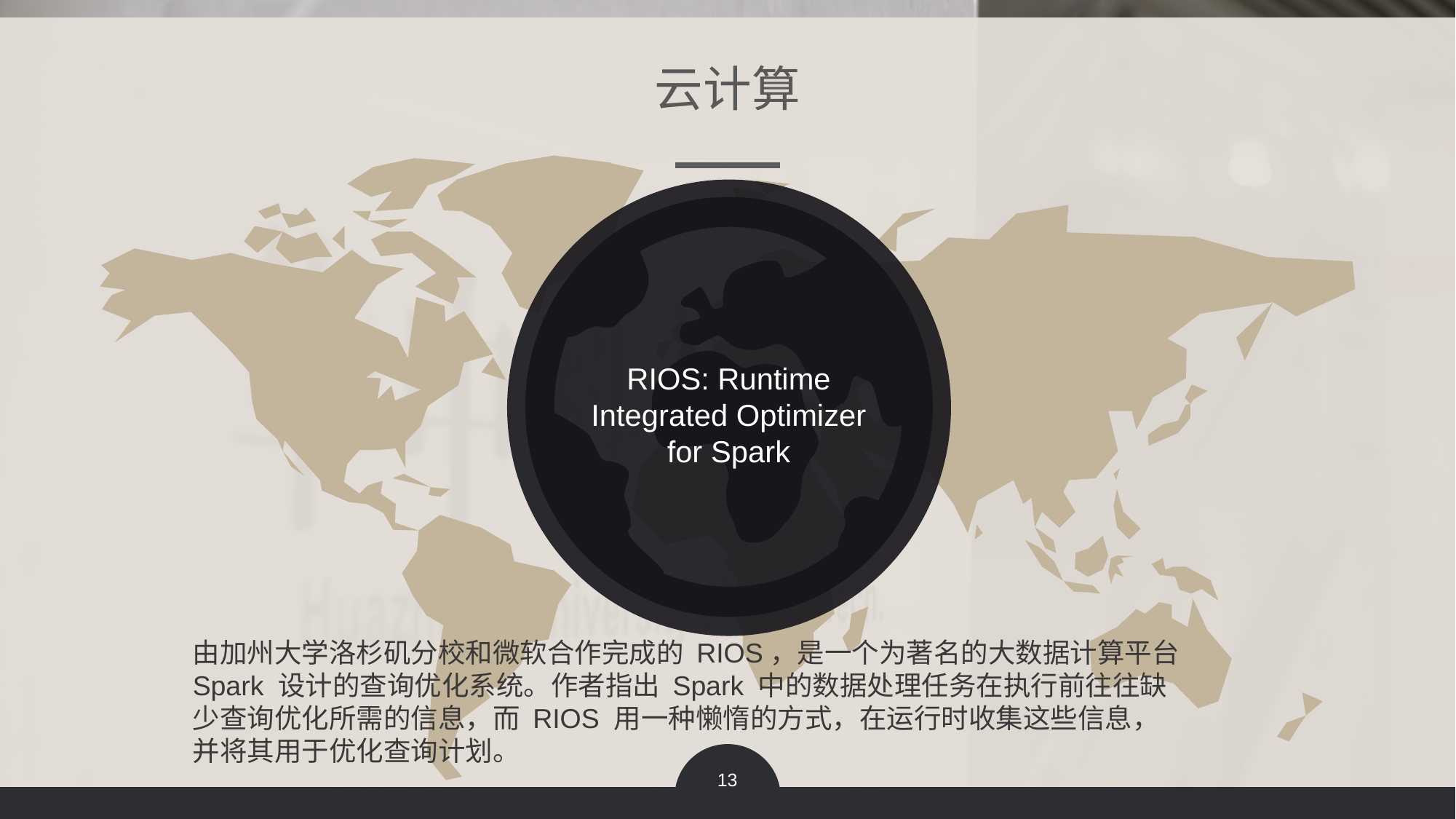

云计算

RIOS: Runtime Integrated Optimizer for Spark
由加州大学洛杉矶分校和微软合作完成的 RIOS，是一个为著名的大数据计算平台 Spark 设计的查询优化系统。作者指出 Spark 中的数据处理任务在执行前往往缺少查询优化所需的信息，而 RIOS 用一种懒惰的方式，在运行时收集这些信息，并将其用于优化查询计划。
13